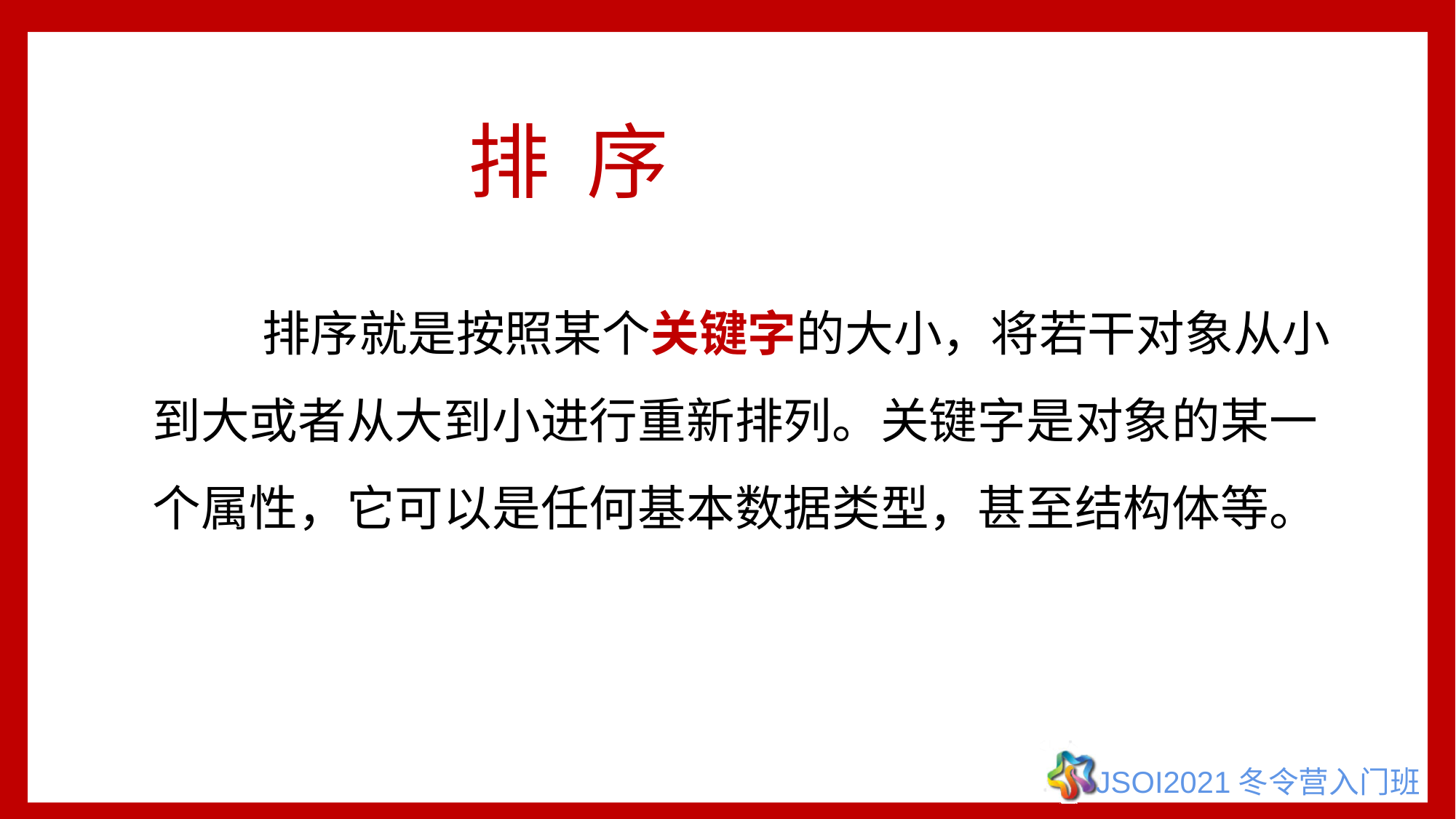

排  序
         排序就是按照某个关键字的大小，将若干对象从小到大或者从大到小进行重新排列。关键字是对象的某一个属性，它可以是任何基本数据类型，甚至结构体等。